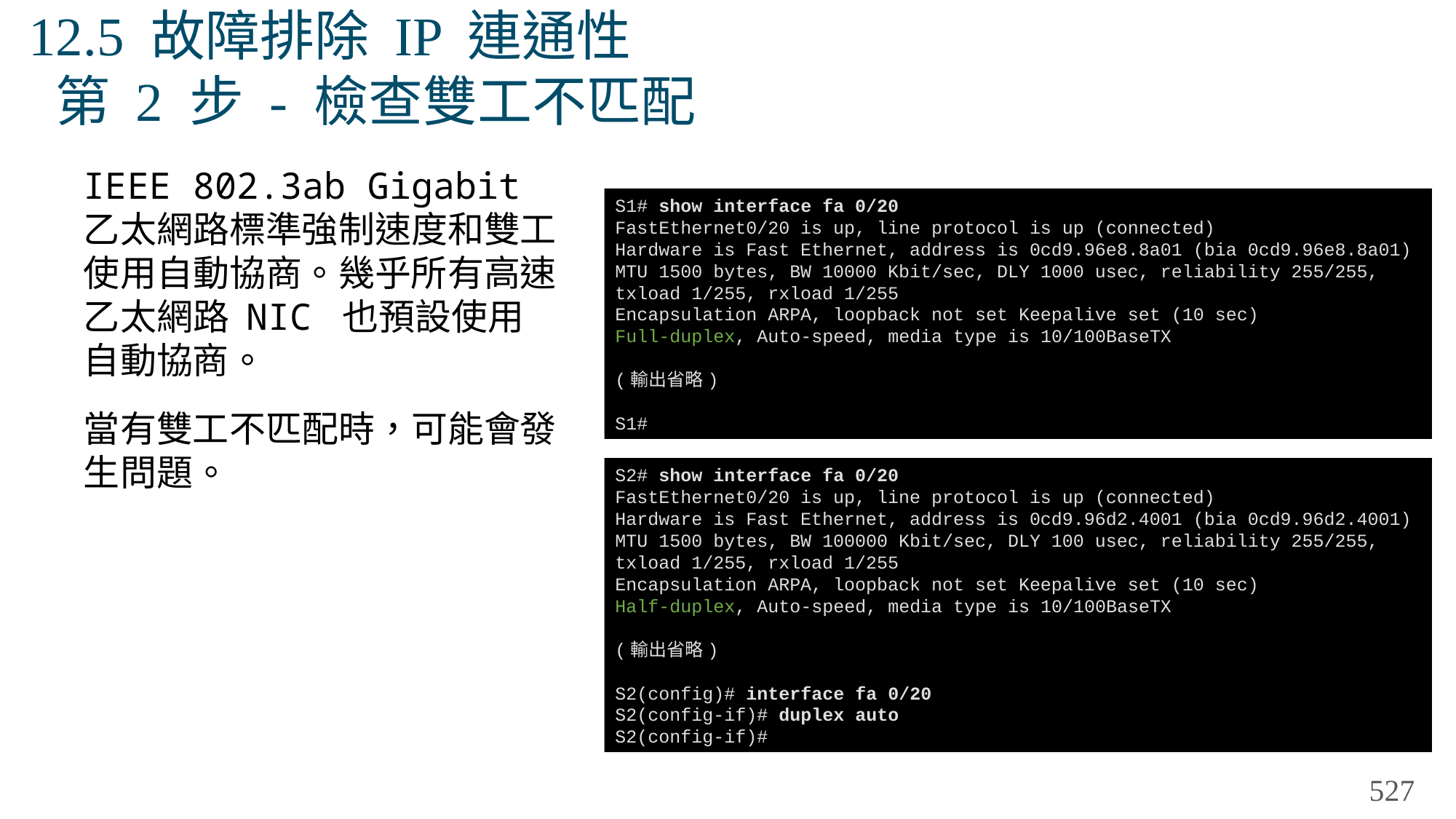

# 12.5 故障排除 IP 連通性 第 2 步 - 檢查雙工不匹配
IEEE 802.3ab Gigabit乙太網路標準強制速度和雙工使用自動協商。幾乎所有高速乙太網路 NIC 也預設使用自動協商。
當有雙工不匹配時，可能會發生問題。
S1# show interface fa 0/20
FastEthernet0/20 is up, line protocol is up (connected)
Hardware is Fast Ethernet, address is 0cd9.96e8.8a01 (bia 0cd9.96e8.8a01)
MTU 1500 bytes, BW 10000 Kbit/sec, DLY 1000 usec, reliability 255/255, txload 1/255, rxload 1/255
Encapsulation ARPA, loopback not set Keepalive set (10 sec)
Full-duplex, Auto-speed, media type is 10/100BaseTX

(輸出省略)

S1#
S2# show interface fa 0/20
FastEthernet0/20 is up, line protocol is up (connected)
Hardware is Fast Ethernet, address is 0cd9.96d2.4001 (bia 0cd9.96d2.4001)
MTU 1500 bytes, BW 100000 Kbit/sec, DLY 100 usec, reliability 255/255, txload 1/255, rxload 1/255
Encapsulation ARPA, loopback not set Keepalive set (10 sec)
Half-duplex, Auto-speed, media type is 10/100BaseTX

(輸出省略)

S2(config)# interface fa 0/20
S2(config-if)# duplex auto
S2(config-if)#
527